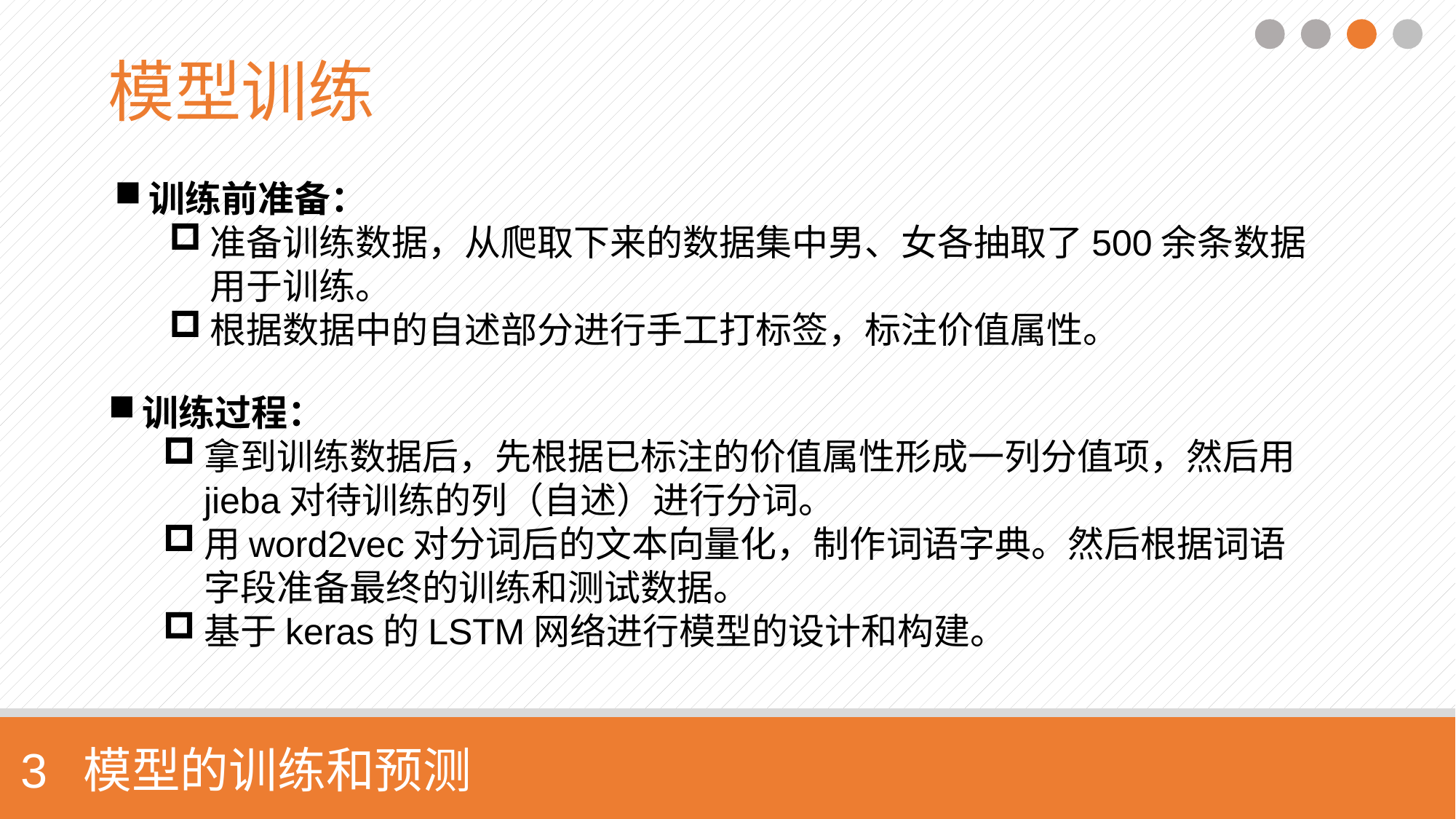

模型训练
训练前准备：
准备训练数据，从爬取下来的数据集中男、女各抽取了500余条数据用于训练。
根据数据中的自述部分进行手工打标签，标注价值属性。
训练过程：
拿到训练数据后，先根据已标注的价值属性形成一列分值项，然后用jieba对待训练的列（自述）进行分词。
用word2vec对分词后的文本向量化，制作词语字典。然后根据词语字段准备最终的训练和测试数据。
基于keras的LSTM网络进行模型的设计和构建。

3  模型的训练和预测